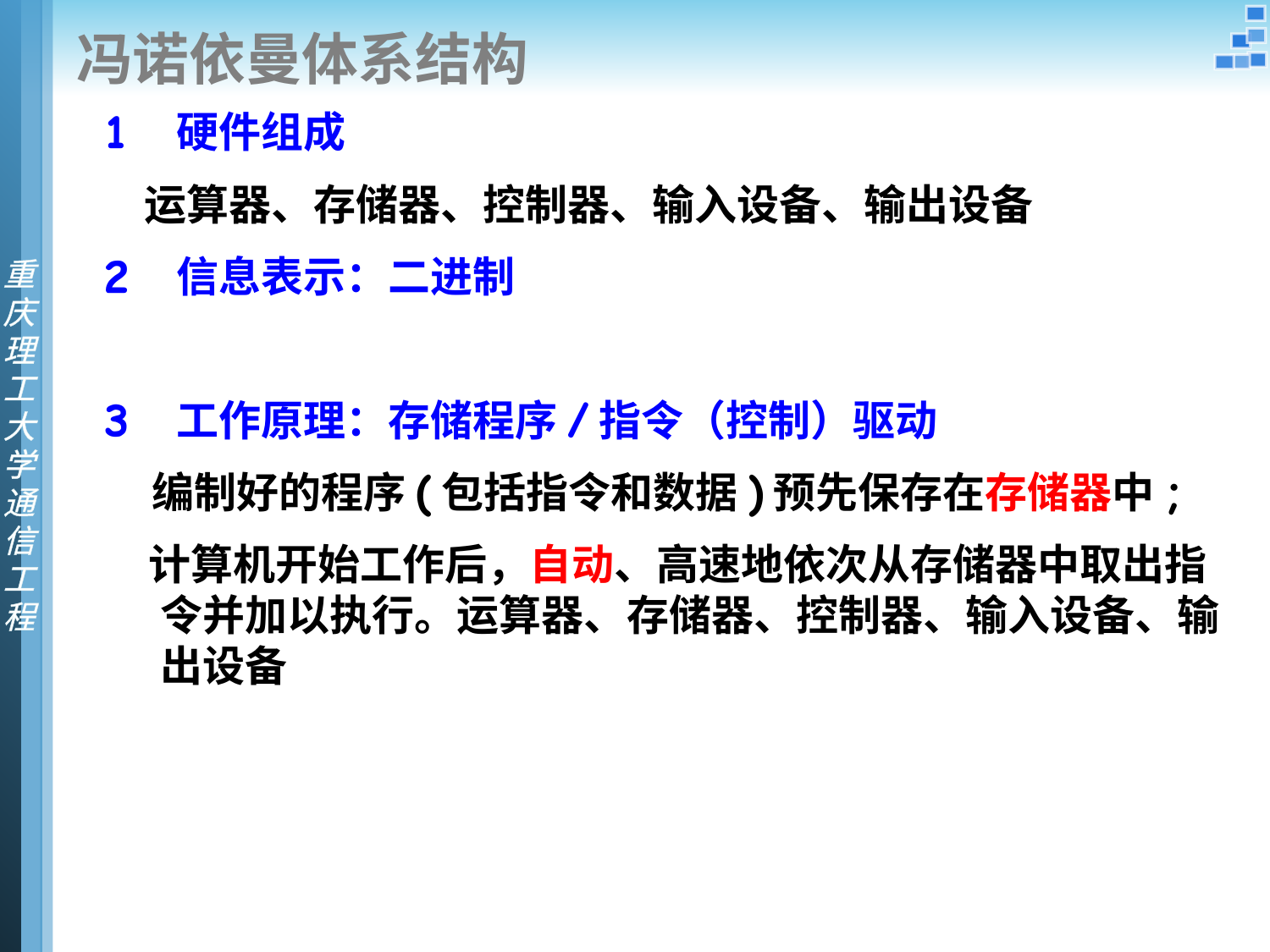

冯诺依曼体系结构
1  硬件组成
    运算器、存储器、控制器、输入设备、输出设备
2  信息表示：二进制

3  工作原理：存储程序/指令（控制）驱动
    编制好的程序(包括指令和数据)预先保存在存储器中;
    计算机开始工作后，自动、高速地依次从存储器中取出指令并加以执行。运算器、存储器、控制器、输入设备、输出设备